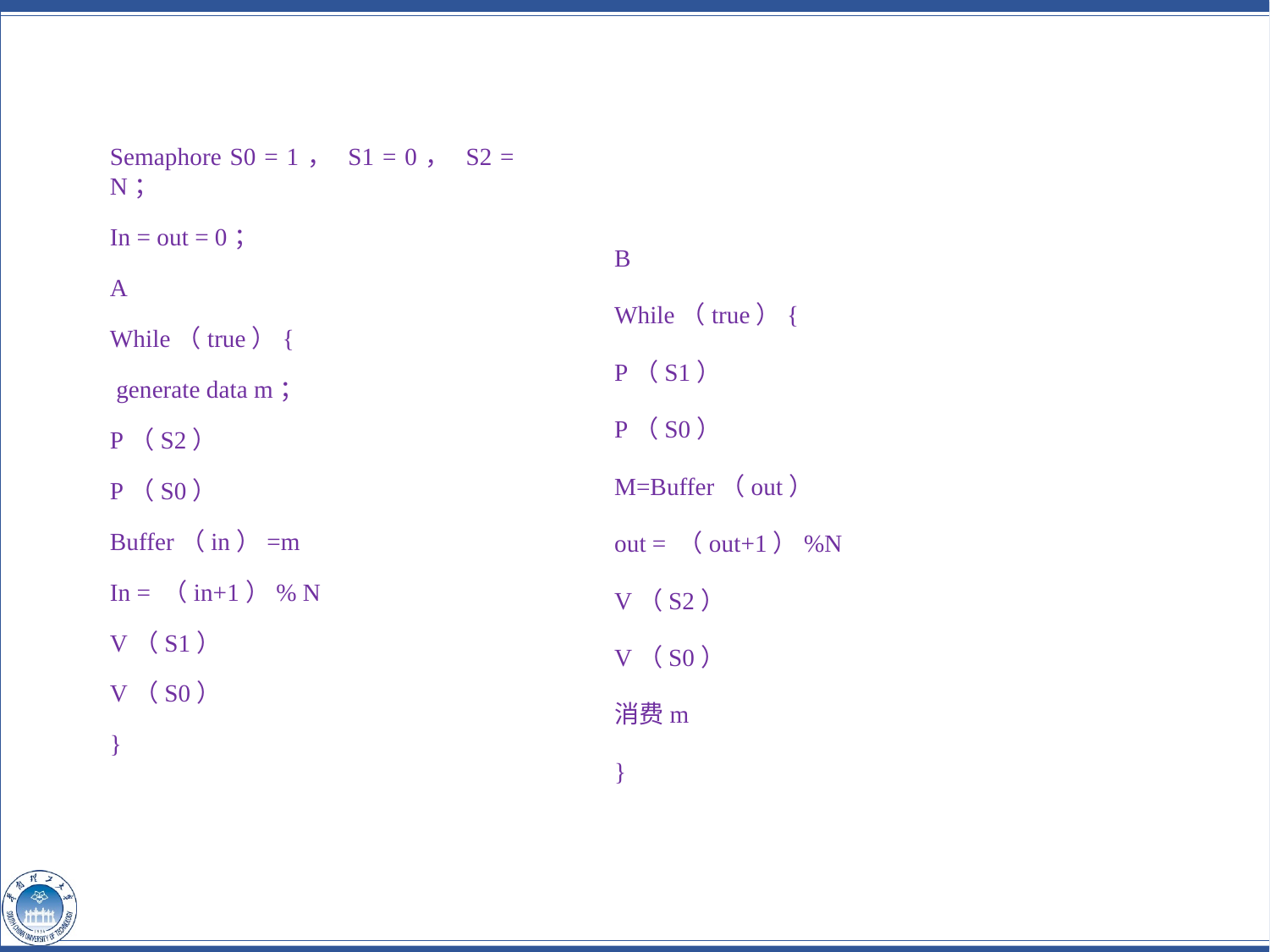

B
While（true）{
P（S1）
P（S0）
M=Buffer（out）
out = （out+1）%N
V（S2）
V（S0）
消费m
}

Semaphore S0 = 1， S1 = 0， S2 = N；
In = out = 0；
A
While（true）{
 generate data m；
P（S2）
P（S0）
Buffer（in）=m
In = （in+1）% N
V（S1）
V（S0）
}